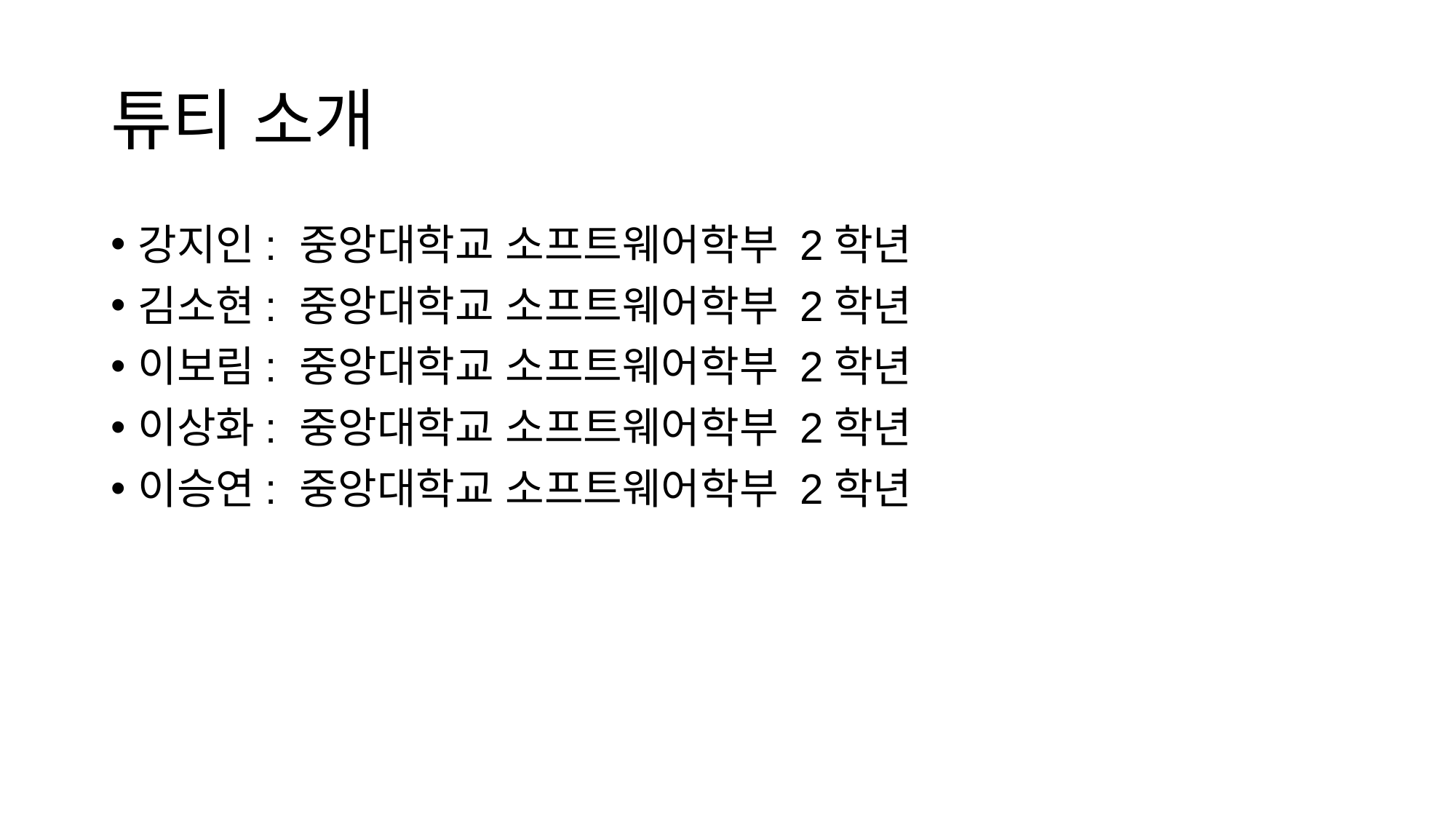

# 튜티 소개
강지인: 중앙대학교 소프트웨어학부 2학년
김소현: 중앙대학교 소프트웨어학부 2학년
이보림: 중앙대학교 소프트웨어학부 2학년
이상화: 중앙대학교 소프트웨어학부 2학년
이승연: 중앙대학교 소프트웨어학부 2학년